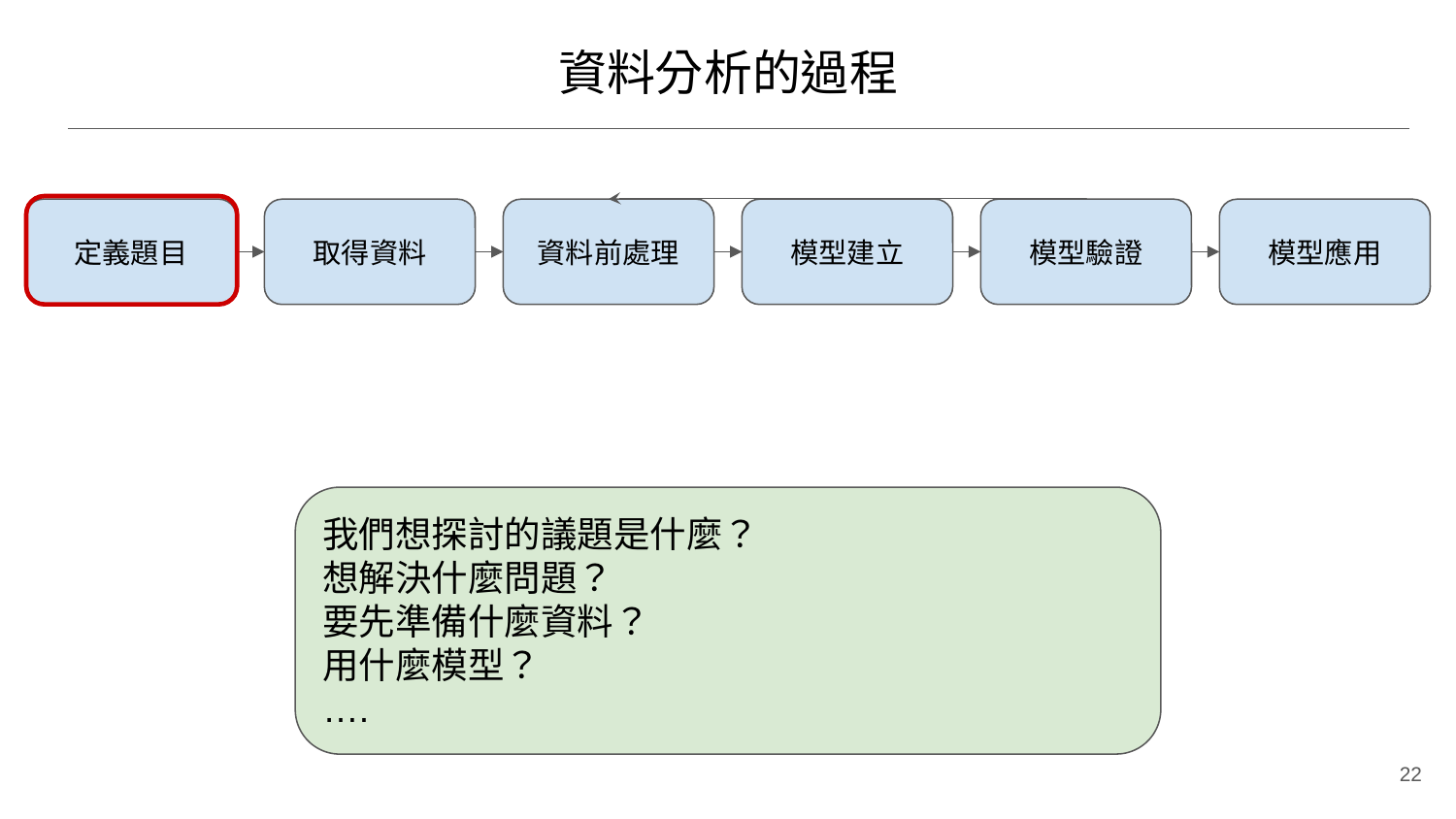

# 資料分析的過程

模型驗證
定義題目
取得資料
資料前處理
模型建立
模型應用
我們想探討的議題是什麼？
想解決什麼問題？
要先準備什麼資料？
用什麼模型？
….
22